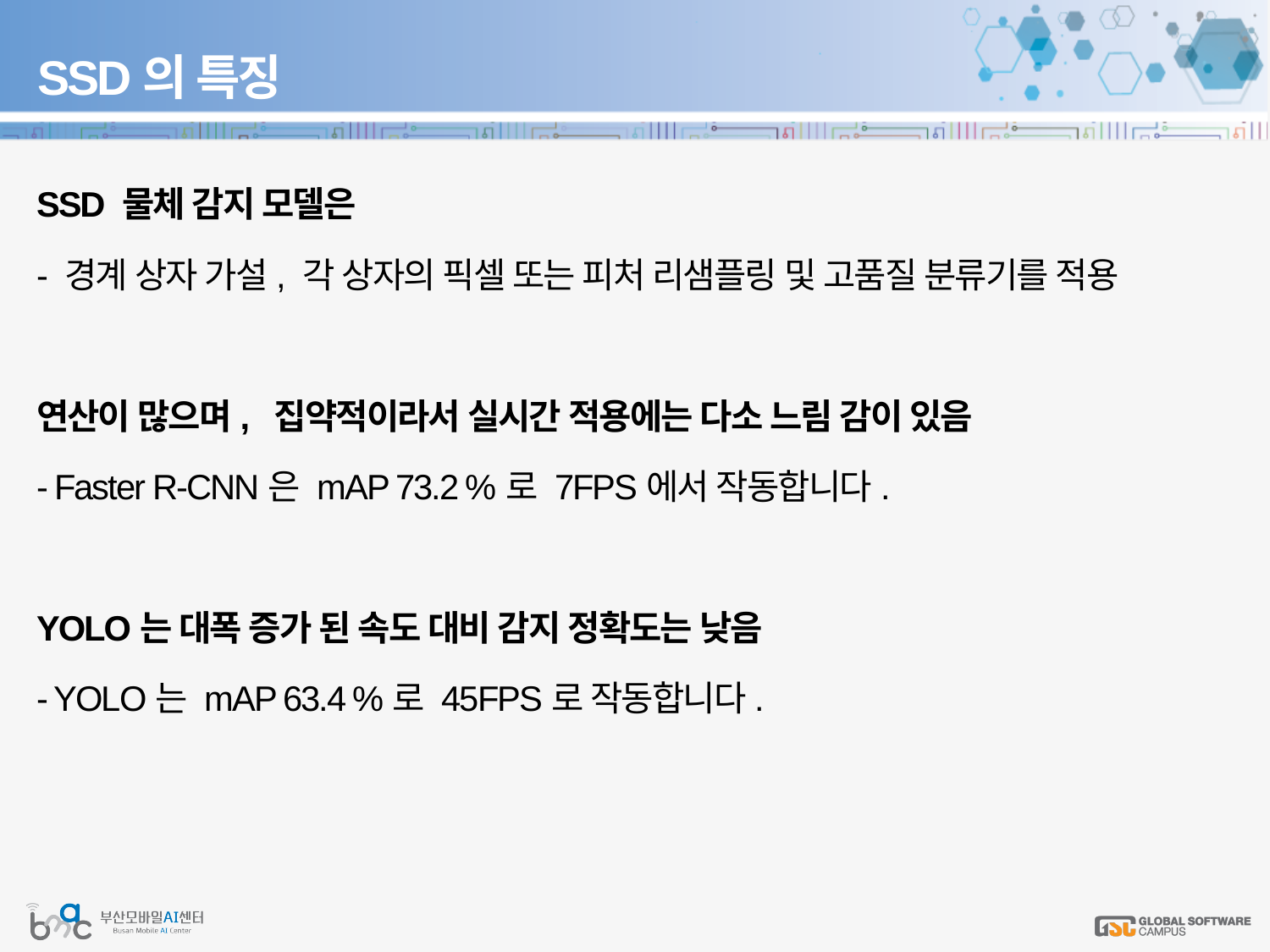

# SSD의 특징
SSD 물체 감지 모델은
- 경계 상자 가설, 각 상자의 픽셀 또는 피처 리샘플링 및 고품질 분류기를 적용

연산이 많으며,  집약적이라서 실시간 적용에는 다소 느림 감이 있음
- Faster R-CNN은 mAP 73.2 %로 7FPS에서 작동합니다.

YOLO는 대폭 증가 된 속도 대비 감지 정확도는 낮음
- YOLO는 mAP 63.4 %로 45FPS로 작동합니다.